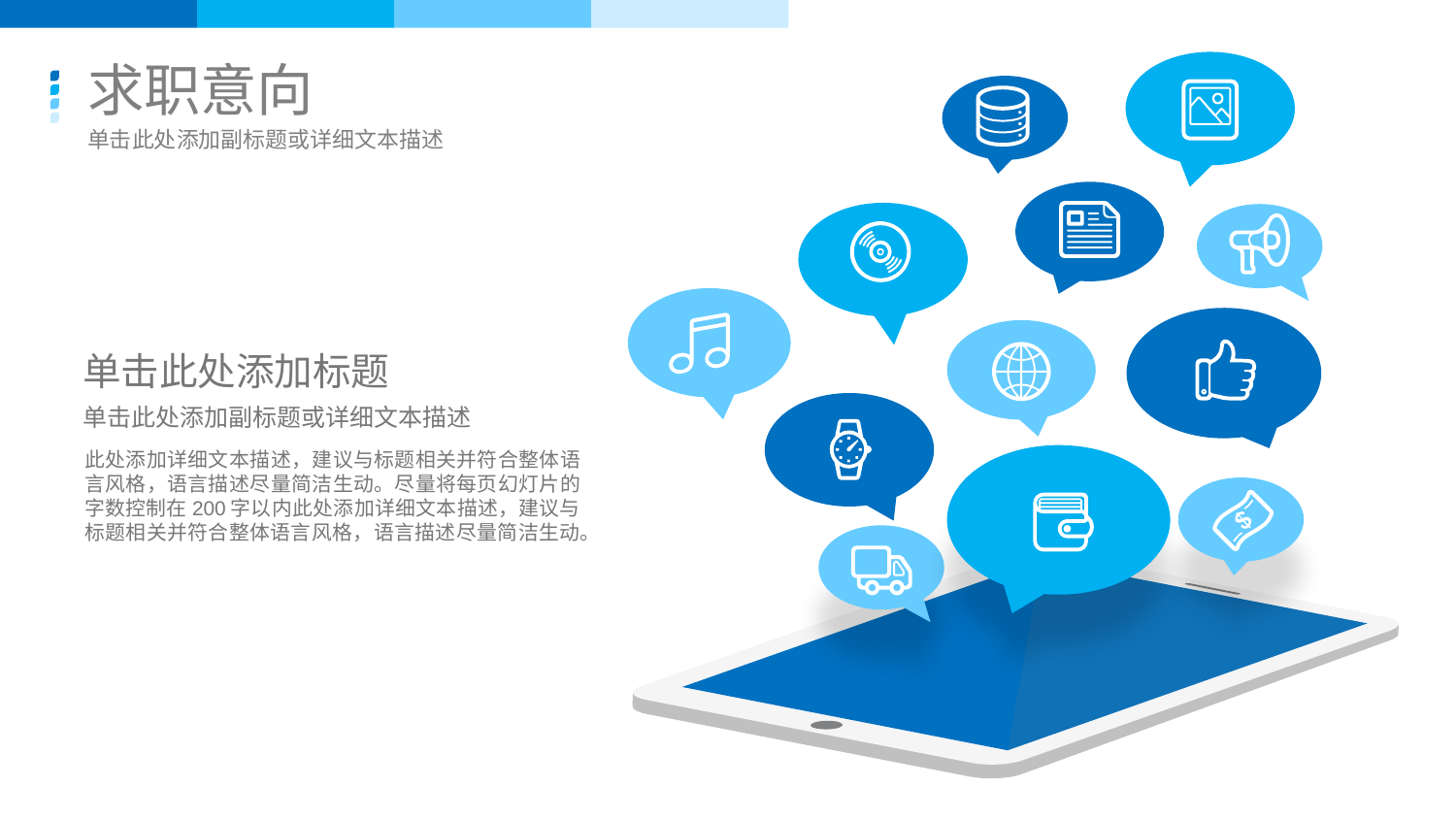

求职意向

单击此处添加副标题或详细文本描述

单击此处添加标题

单击此处添加副标题或详细文本描述
此处添加详细文本描述，建议与标题相关并符合整体语言风格，语言描述尽量简洁生动。尽量将每页幻灯片的字数控制在200字以内此处添加详细文本描述，建议与标题相关并符合整体语言风格，语言描述尽量简洁生动。